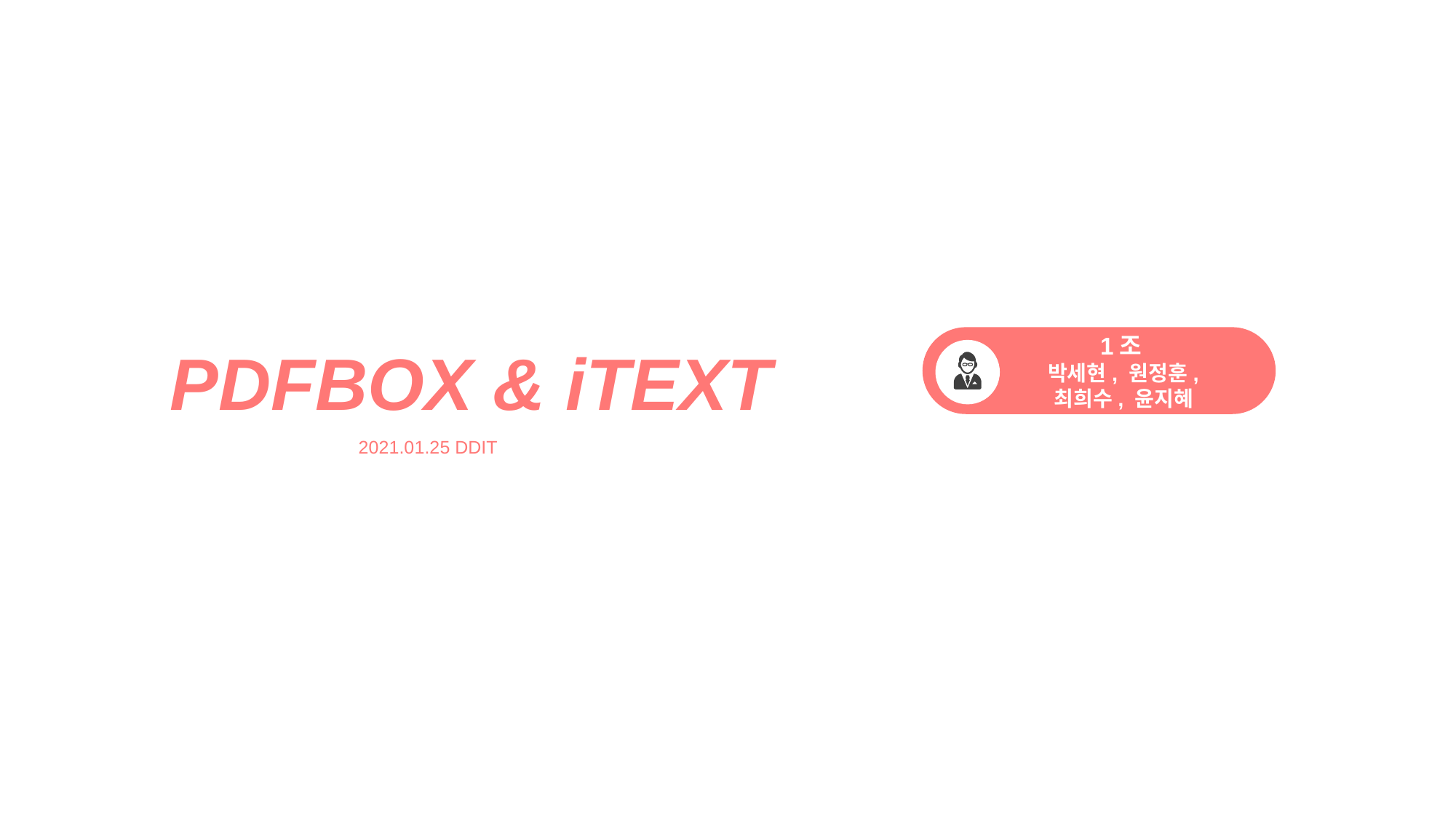

PDFBOX & iTEXT
                                     2021.01.25 DDIT
1조
박세현, 원정훈,
최희수, 윤지혜